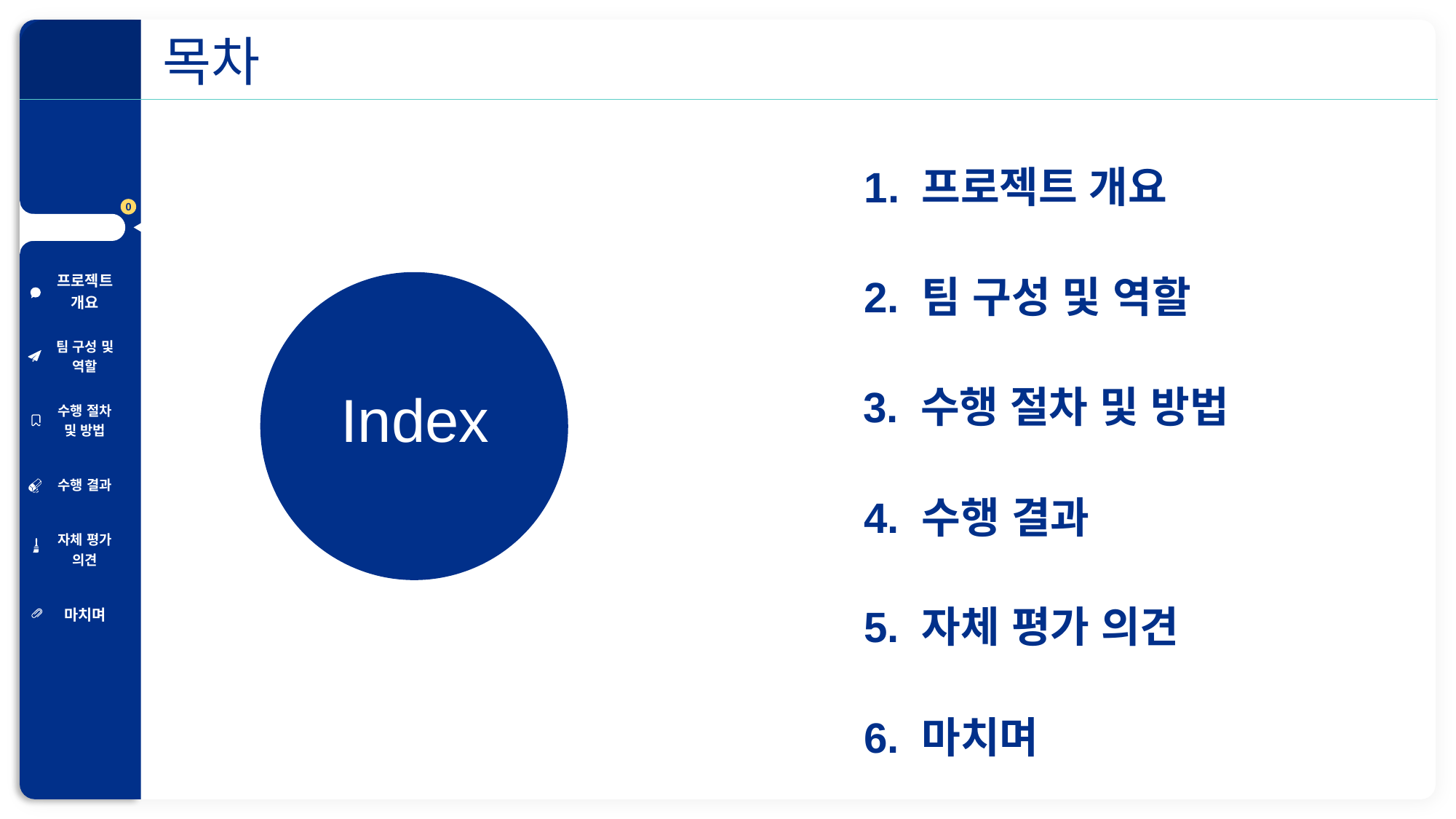

목차
1. 프로젝트 개요
2. 팀 구성 및 역할
3. 수행 절차 및 방법
4. 수행 결과
5. 자체 평가 의견
6. 마치며
| Index |
| --- |
| 프로젝트 개요 |
| 팀 구성 및 역할 |
| 수행 절차 및 방법 |
| 수행 결과 |
| 자체 평가 의견 |
| 마치며 |
0

Index